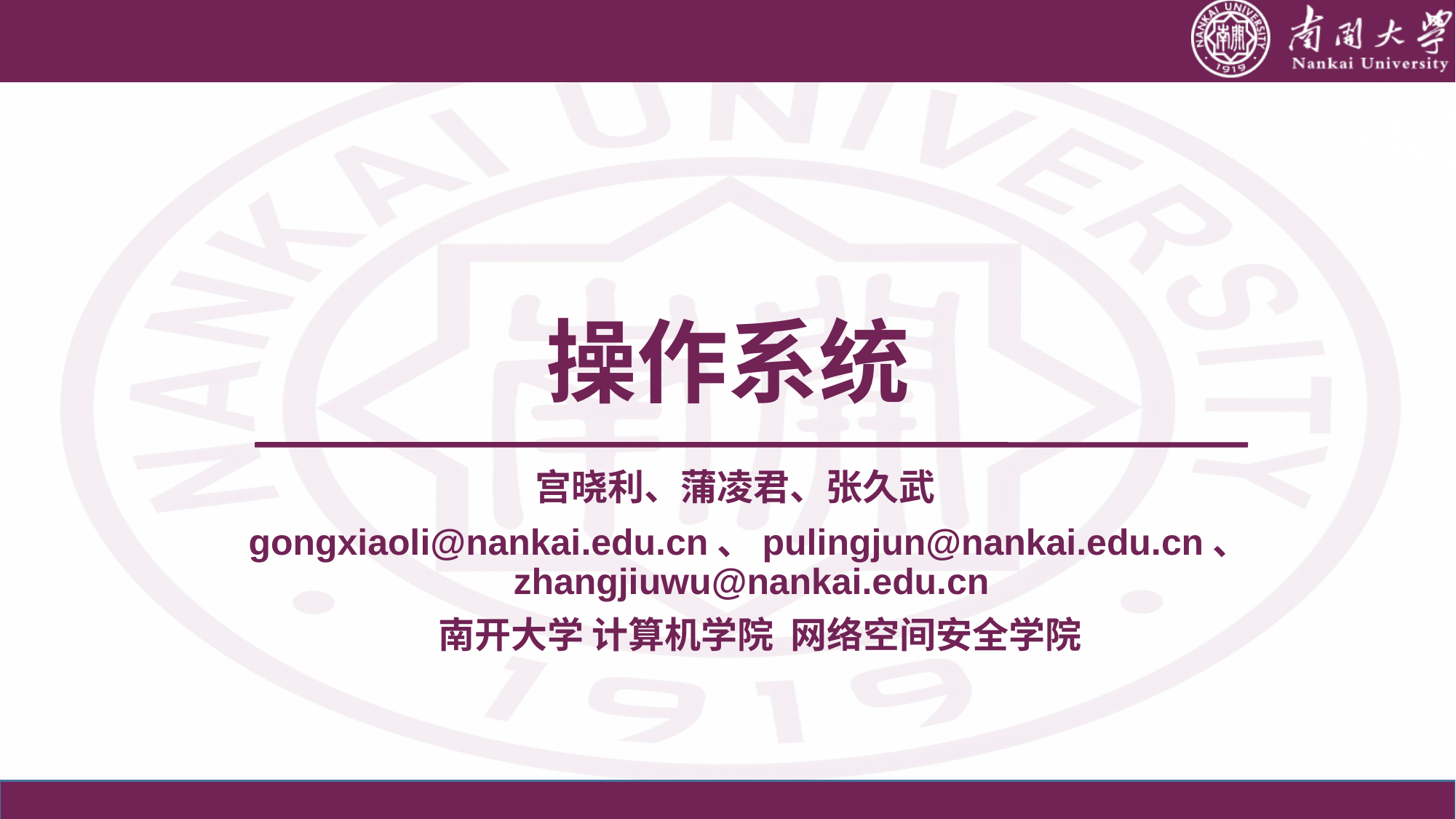

# 操作系统

宫晓利、蒲凌君、张久武
gongxiaoli@nankai.edu.cn、pulingjun@nankai.edu.cn、zhangjiuwu@nankai.edu.cn
 南开大学 计算机学院  网络空间安全学院